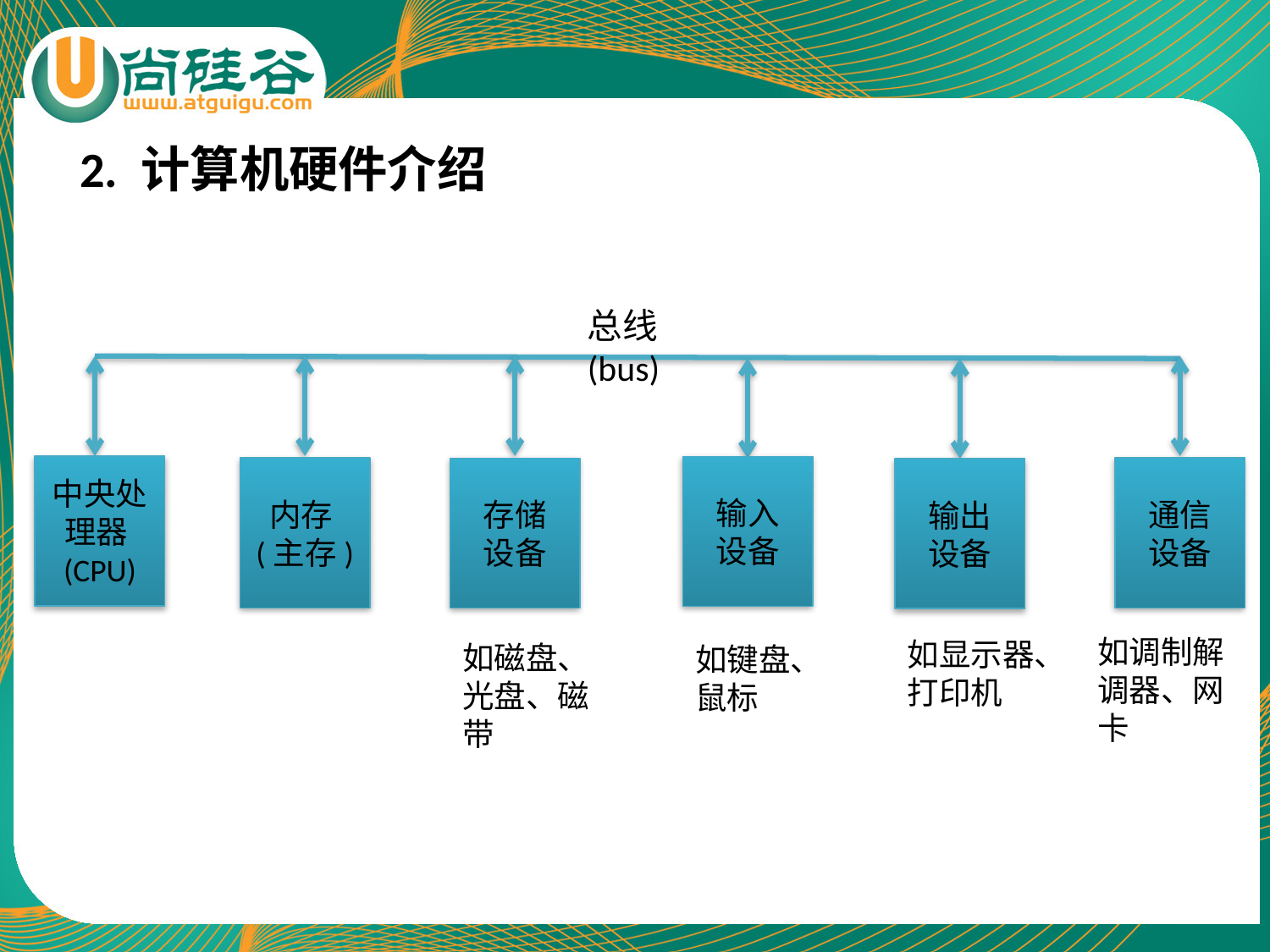

2. 计算机硬件介绍
总线(bus)
中央处理器(CPU)
输入
设备
内存(主存)
通信
设备
存储
设备
输出
设备
如调制解调器、网卡
如显示器、打印机
如磁盘、光盘、磁带
如键盘、鼠标